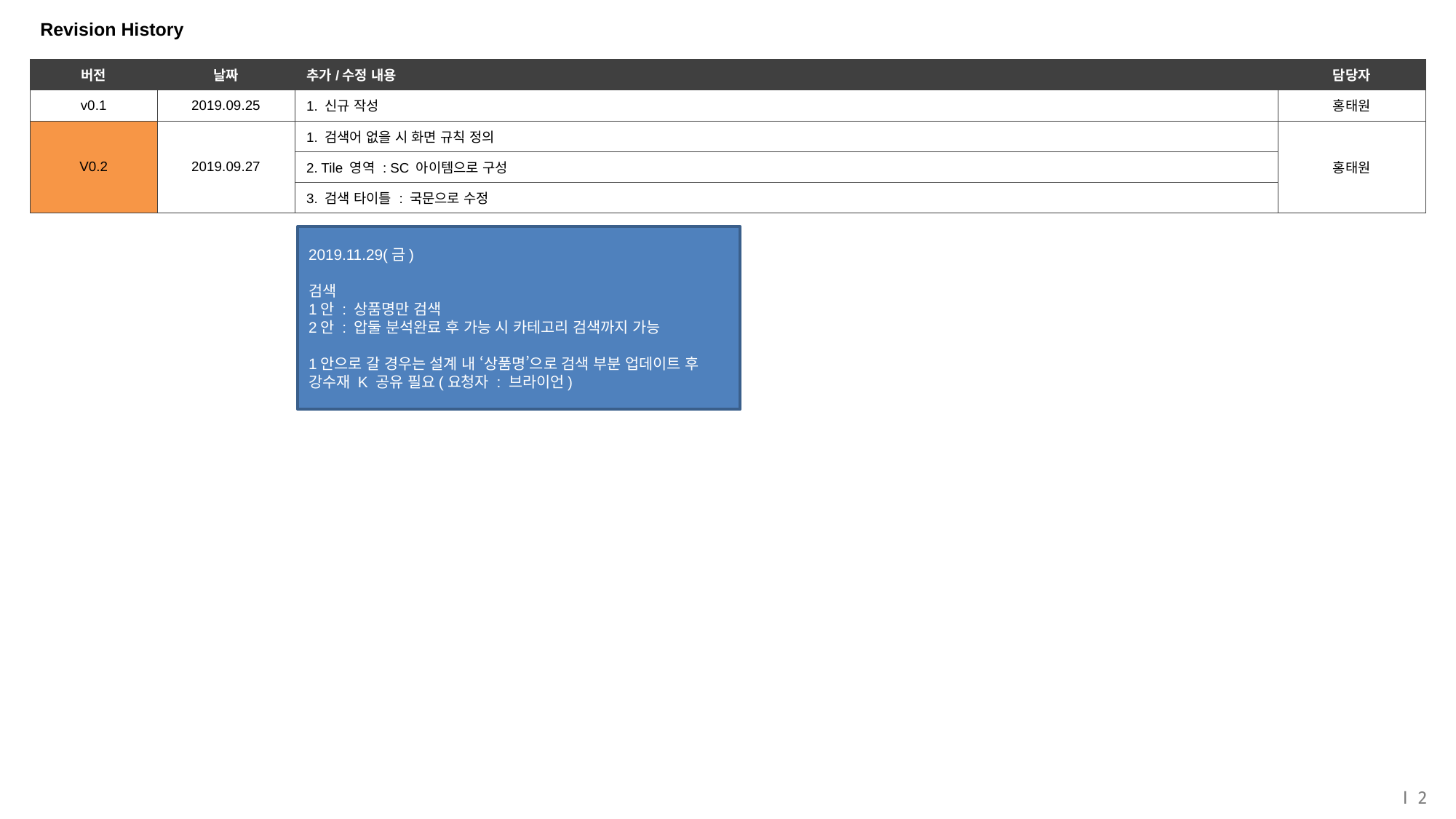

# Revision History
| 버전 | 날짜 | 추가/수정 내용 | 담당자 |
| --- | --- | --- | --- |
| v0.1 | 2019.09.25 | 1. 신규 작성 | 홍태원 |
| V0.2 | 2019.09.27 | 1. 검색어 없을 시 화면 규칙 정의 | 홍태원 |
|  |  | 2. Tile 영역 : SC 아이템으로 구성 |  |
|  |  | 3. 검색 타이틀 : 국문으로 수정 |  |
2019.11.29(금)

검색
1안 : 상품명만 검색
2안 : 압둘 분석완료 후 가능 시 카테고리 검색까지 가능

1안으로 갈 경우는 설계 내 ‘상품명’으로 검색 부분 업데이트 후 강수재 K 공유 필요(요청자 : 브라이언)